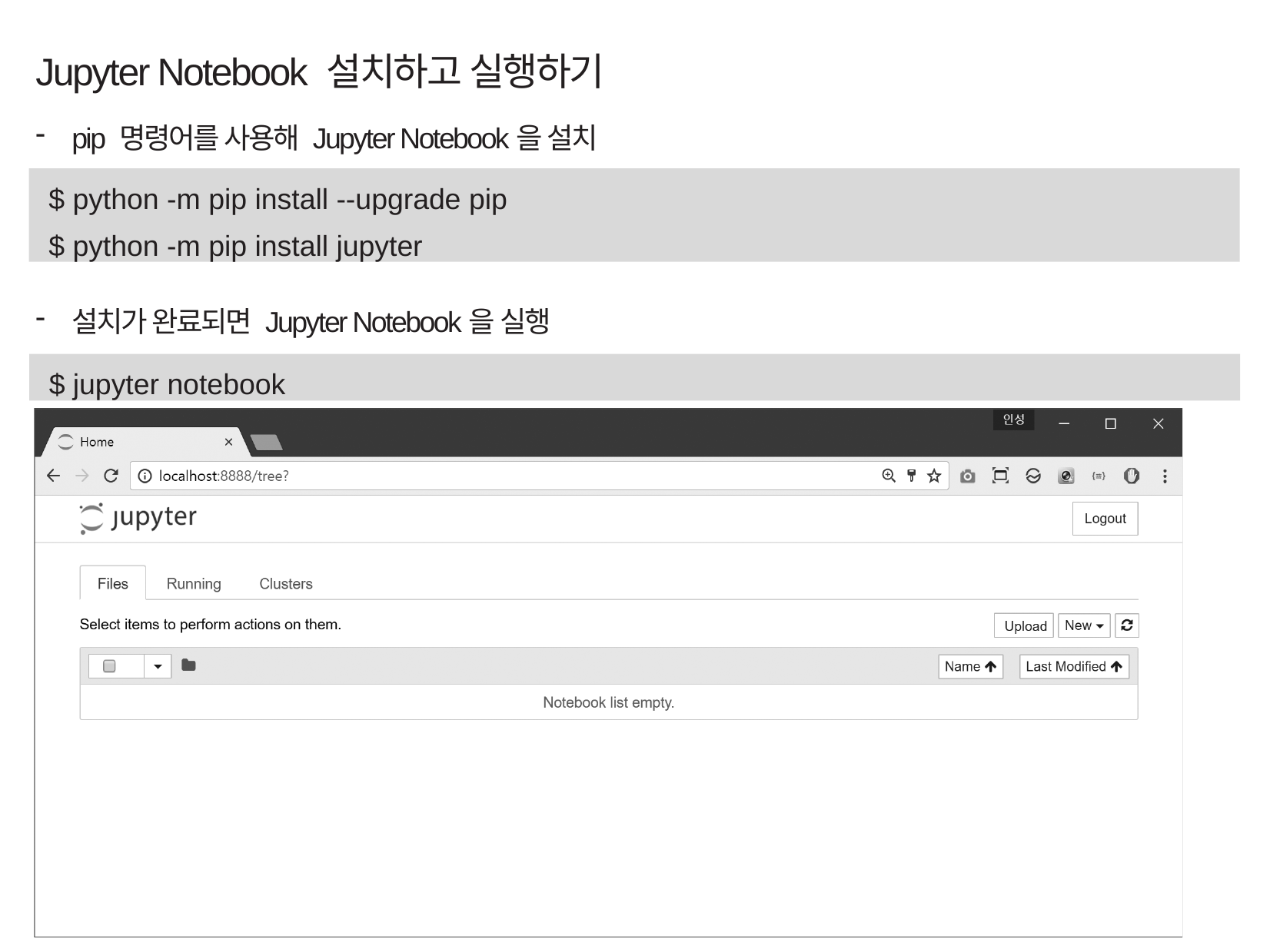

Jupyter Notebook 설치하고 실행하기
pip 명령어를 사용해 Jupyter Notebook을 설치

설치가 완료되면 Jupyter Notebook을 실행
$ python -m pip install --upgrade pip
$ python -m pip install jupyter
$ jupyter notebook